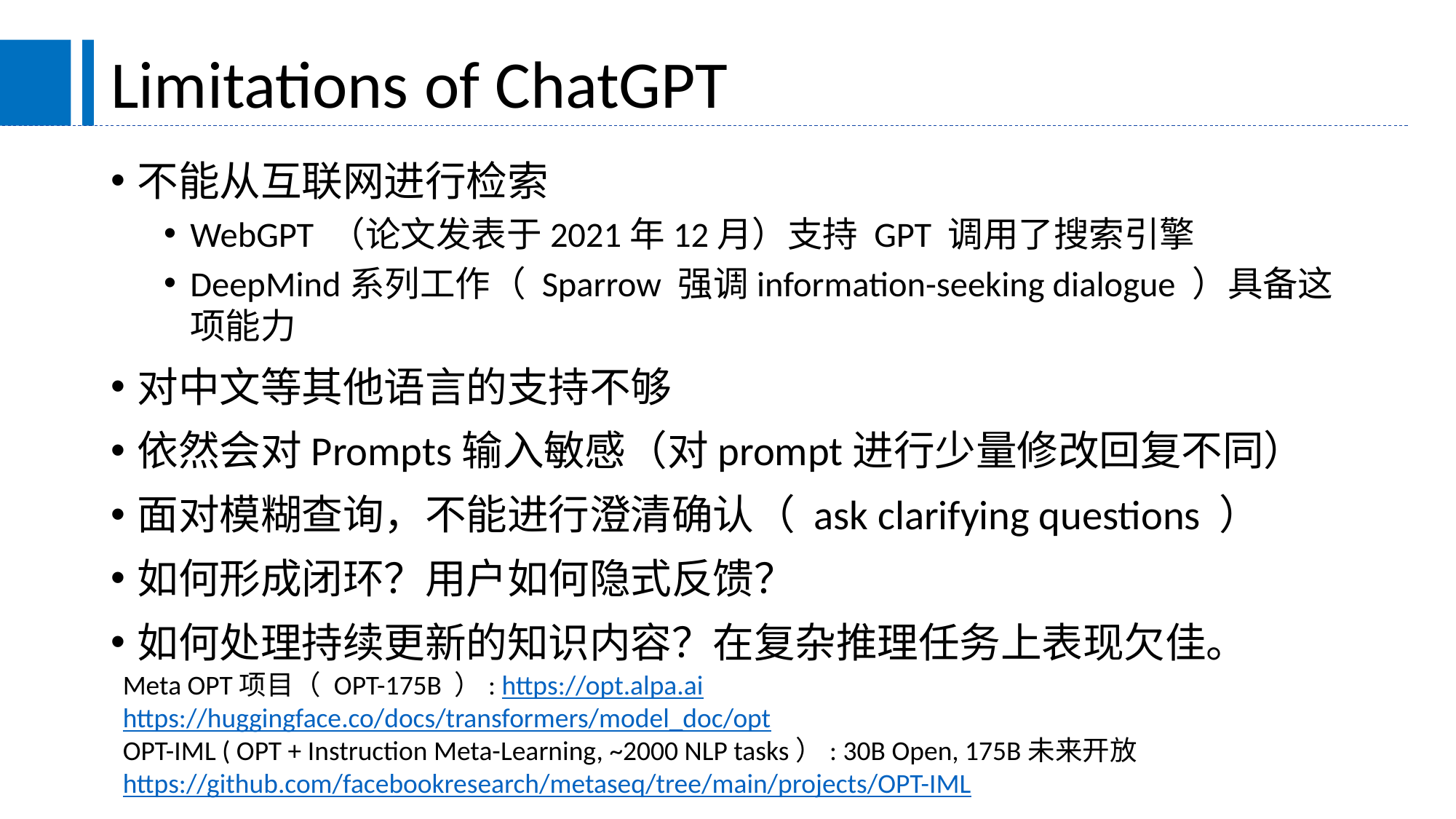

# Limitations of ChatGPT
不能从互联网进行检索
WebGPT （论文发表于2021年12月）支持 GPT 调用了搜索引擎
DeepMind系列工作（ Sparrow 强调information-seeking dialogue ）具备这项能力
对中文等其他语言的支持不够
依然会对Prompts输入敏感（对prompt进行少量修改回复不同）
面对模糊查询，不能进行澄清确认（ ask clarifying questions ）
如何形成闭环？用户如何隐式反馈？
如何处理持续更新的知识内容？在复杂推理任务上表现欠佳。
Meta OPT项目（ OPT-175B ）: https://opt.alpa.ai
https://huggingface.co/docs/transformers/model_doc/opt
OPT-IML ( OPT + Instruction Meta-Learning, ~2000 NLP tasks）: 30B Open, 175B未来开放
https://github.com/facebookresearch/metaseq/tree/main/projects/OPT-IML